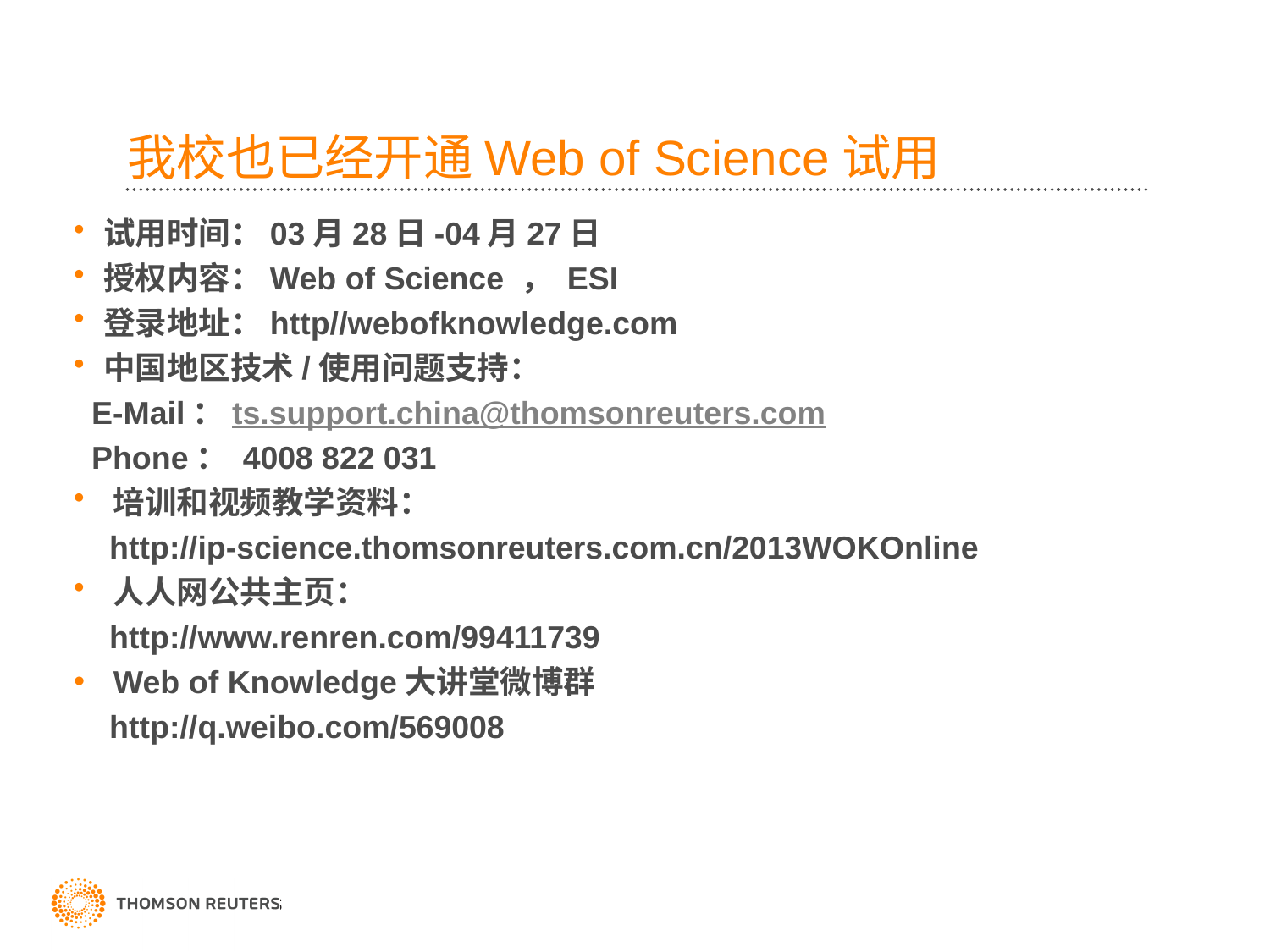

# 我校也已经开通Web of Science试用
试用时间：03月28日-04月27日
授权内容：Web of Science ， ESI
登录地址：http//webofknowledge.com
中国地区技术/使用问题支持：
  E-Mail：ts.support.china@thomsonreuters.com
  Phone： 4008 822 031
培训和视频教学资料：
    http://ip-science.thomsonreuters.com.cn/2013WOKOnline
人人网公共主页：
    http://www.renren.com/99411739
Web of Knowledge大讲堂微博群
    http://q.weibo.com/569008